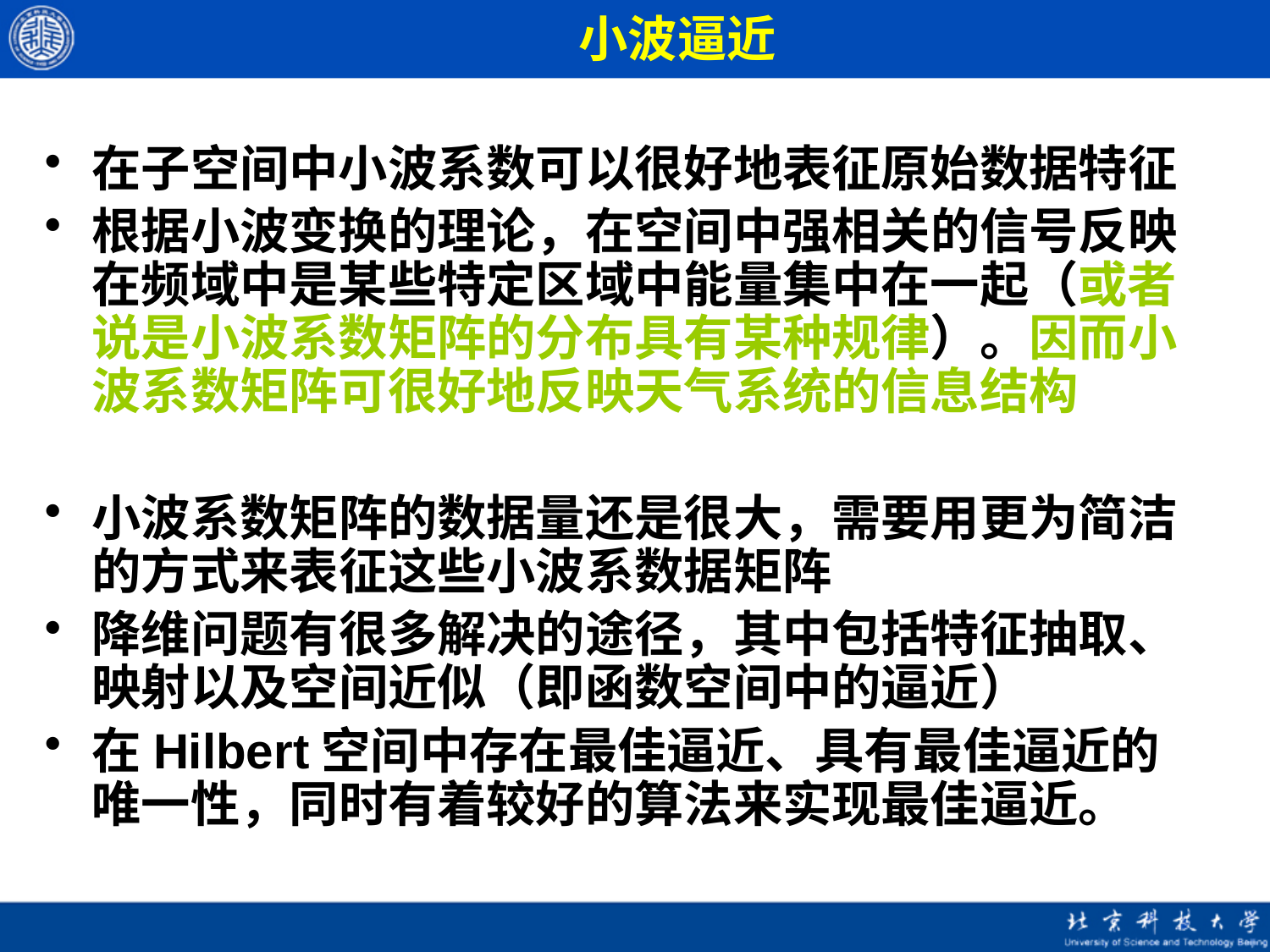

# 小波逼近
在子空间中小波系数可以很好地表征原始数据特征
根据小波变换的理论，在空间中强相关的信号反映在频域中是某些特定区域中能量集中在一起（或者说是小波系数矩阵的分布具有某种规律）。因而小波系数矩阵可很好地反映天气系统的信息结构

小波系数矩阵的数据量还是很大，需要用更为简洁的方式来表征这些小波系数据矩阵
降维问题有很多解决的途径，其中包括特征抽取、映射以及空间近似（即函数空间中的逼近）
在Hilbert空间中存在最佳逼近、具有最佳逼近的唯一性，同时有着较好的算法来实现最佳逼近。